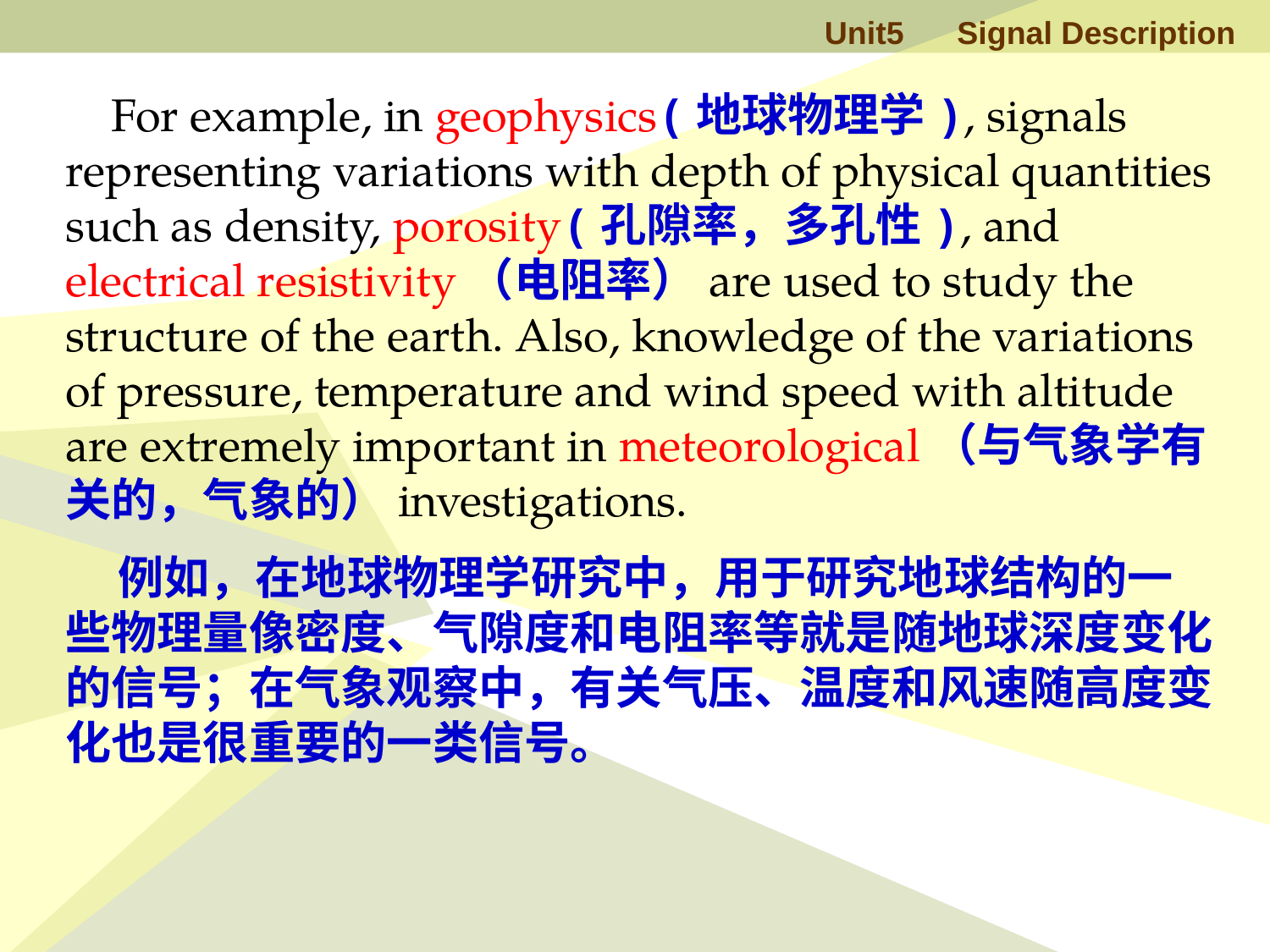

For example, in geophysics(地球物理学), signals representing variations with depth of physical quantities such as density, porosity(孔隙率，多孔性), and electrical resistivity（电阻率）are used to study the structure of the earth. Also, knowledge of the variations of pressure, temperature and wind speed with altitude are extremely important in meteorological（与气象学有关的，气象的）investigations.
    例如，在地球物理学研究中，用于研究地球结构的一些物理量像密度、气隙度和电阻率等就是随地球深度变化的信号；在气象观察中，有关气压、温度和风速随高度变化也是很重要的一类信号。